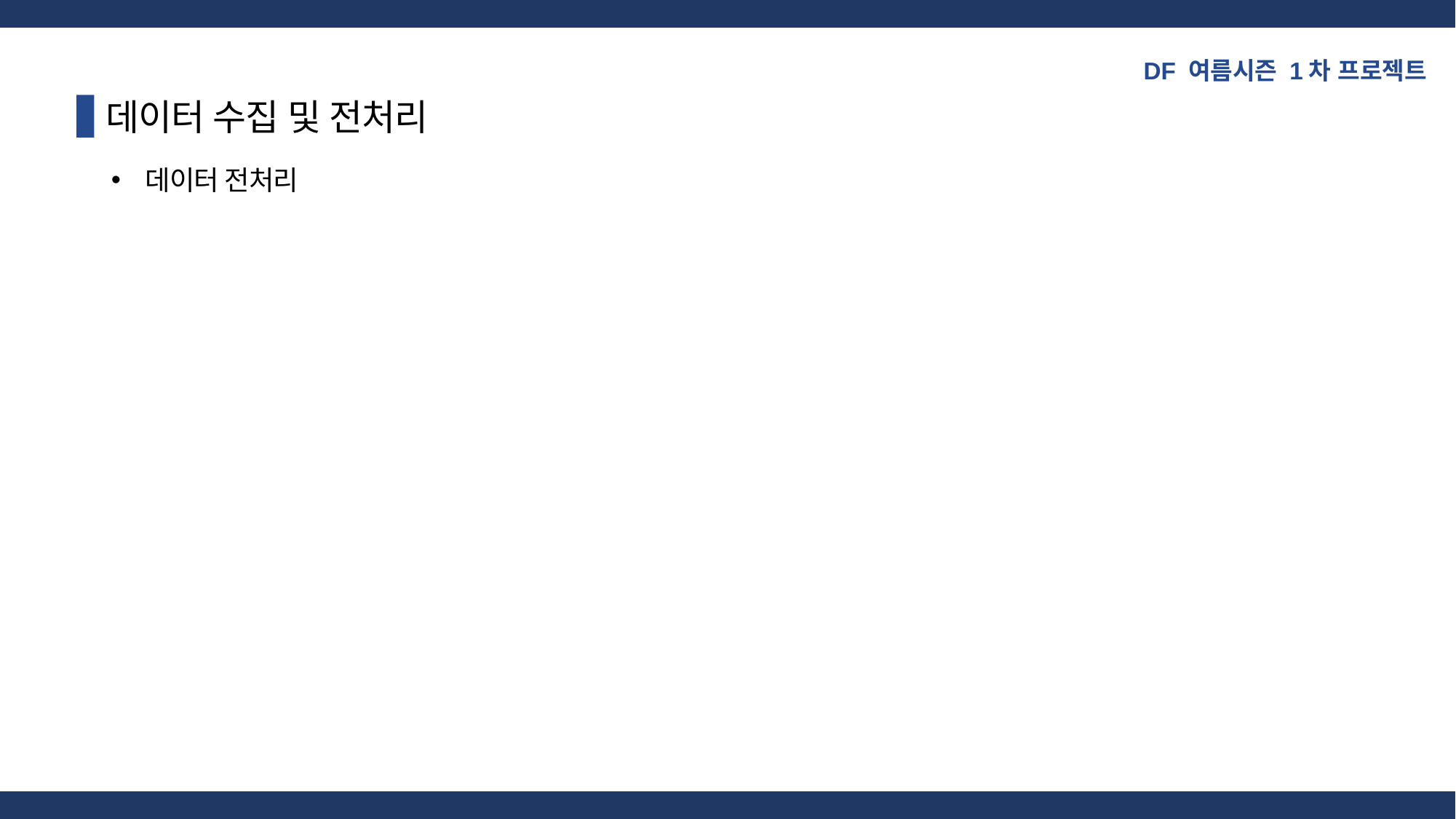

DF 여름시즌 1차 프로젝트
데이터 수집 및 전처리

데이터 전처리